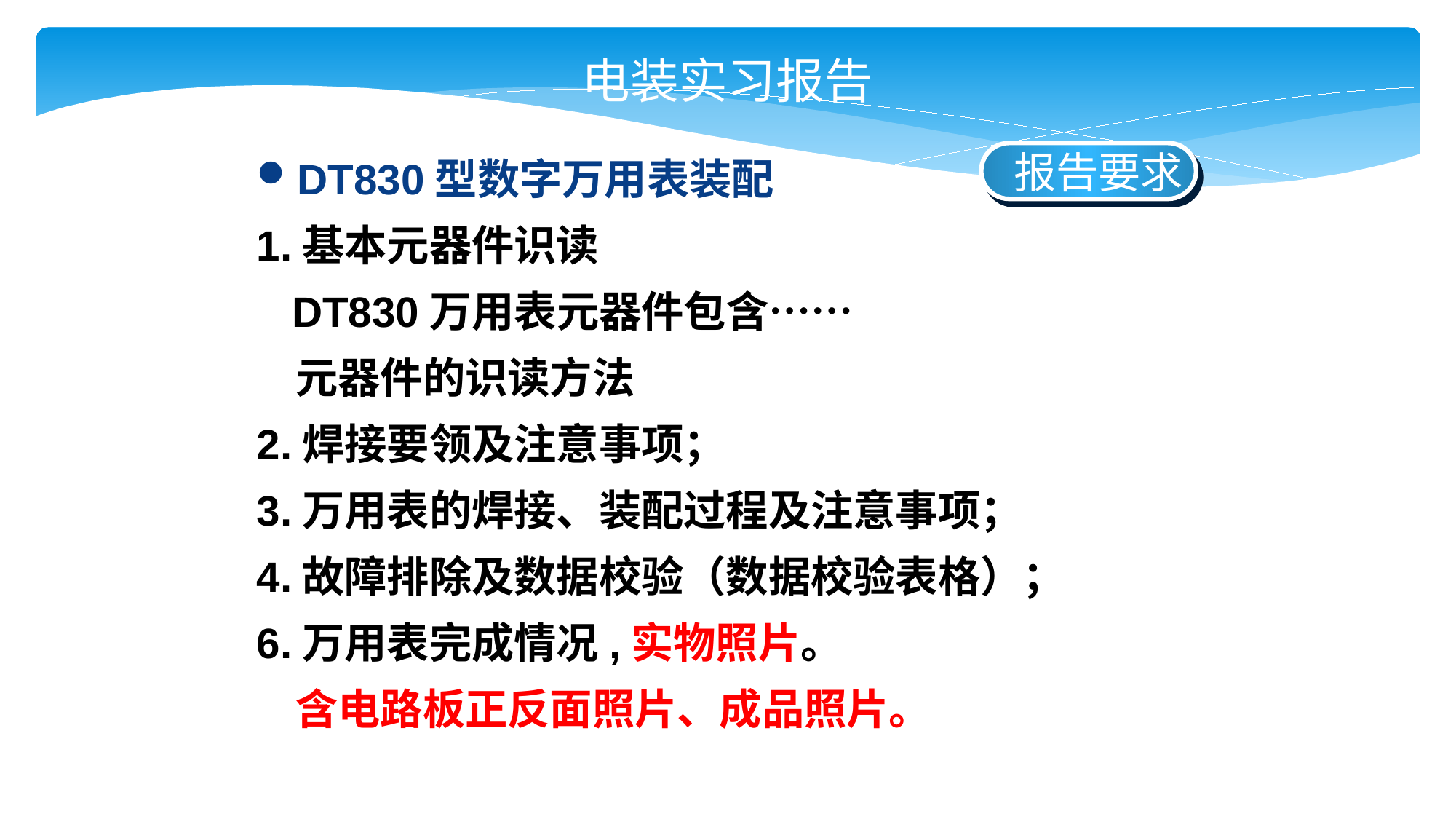

电装实习报告
DT830型数字万用表装配
1.基本元器件识读
   DT830万用表元器件包含……
   元器件的识读方法
2.焊接要领及注意事项；
3.万用表的焊接、装配过程及注意事项；
4.故障排除及数据校验（数据校验表格）；
6.万用表完成情况,实物照片。
   含电路板正反面照片、成品照片。

 报告要求